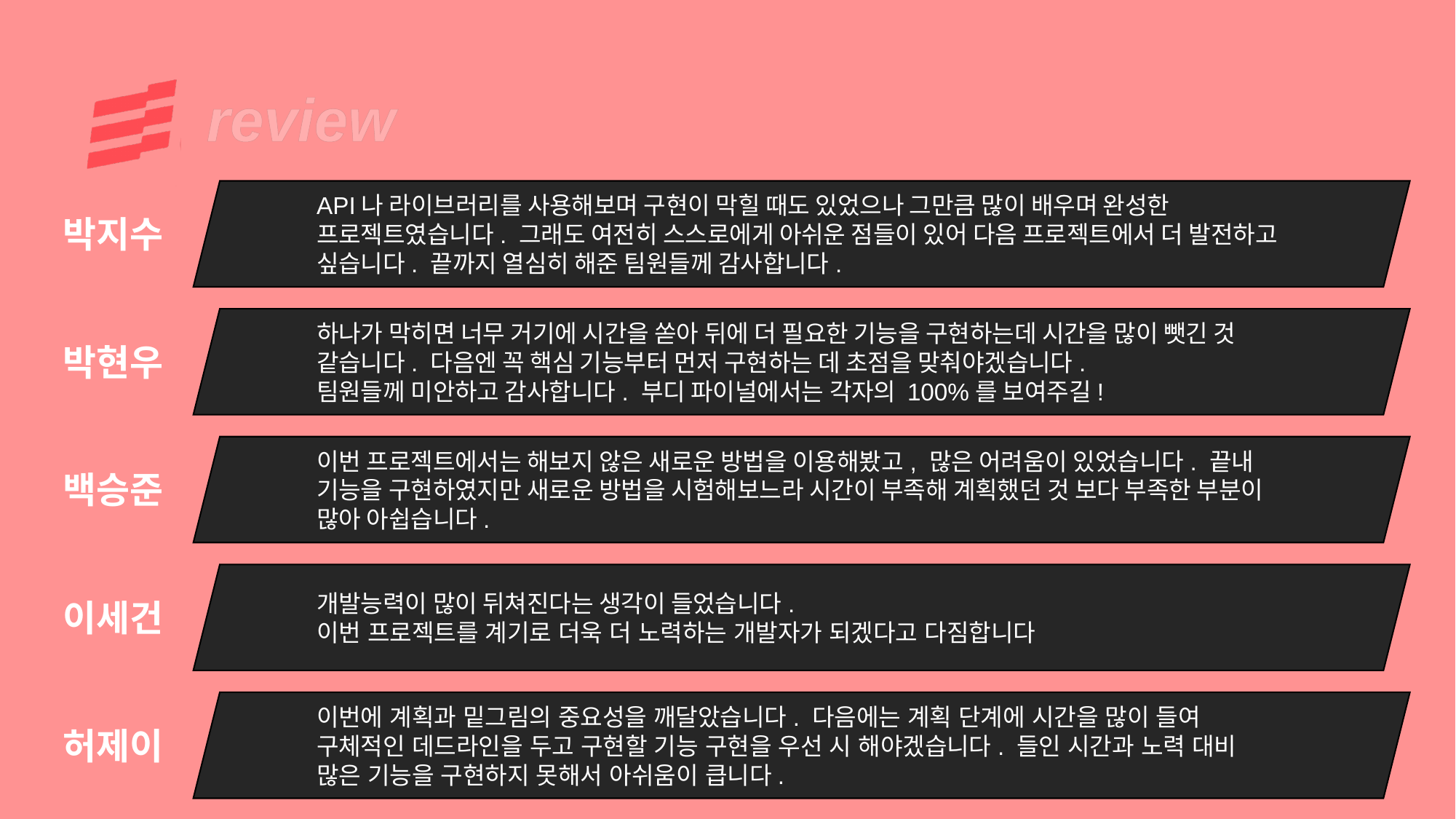

# review
API나 라이브러리를 사용해보며 구현이 막힐 때도 있었으나 그만큼 많이 배우며 완성한 프로젝트였습니다. 그래도 여전히 스스로에게 아쉬운 점들이 있어 다음 프로젝트에서 더 발전하고 싶습니다. 끝까지 열심히 해준 팀원들께 감사합니다.
박지수
하나가 막히면 너무 거기에 시간을 쏟아 뒤에 더 필요한 기능을 구현하는데 시간을 많이 뺏긴 것 같습니다. 다음엔 꼭 핵심 기능부터 먼저 구현하는 데 초점을 맞춰야겠습니다.
팀원들께 미안하고 감사합니다. 부디 파이널에서는 각자의 100%를 보여주길!
박현우
이번 프로젝트에서는 해보지 않은 새로운 방법을 이용해봤고, 많은 어려움이 있었습니다. 끝내 기능을 구현하였지만 새로운 방법을 시험해보느라 시간이 부족해 계획했던 것 보다 부족한 부분이 많아 아쉽습니다.
백승준
개발능력이 많이 뒤쳐진다는 생각이 들었습니다.
이번 프로젝트를 계기로 더욱 더 노력하는 개발자가 되겠다고 다짐합니다
이세건
이번에 계획과 밑그림의 중요성을 깨달았습니다. 다음에는 계획 단계에 시간을 많이 들여 구체적인 데드라인을 두고 구현할 기능 구현을 우선 시 해야겠습니다. 들인 시간과 노력 대비 많은 기능을 구현하지 못해서 아쉬움이 큽니다.
허제이